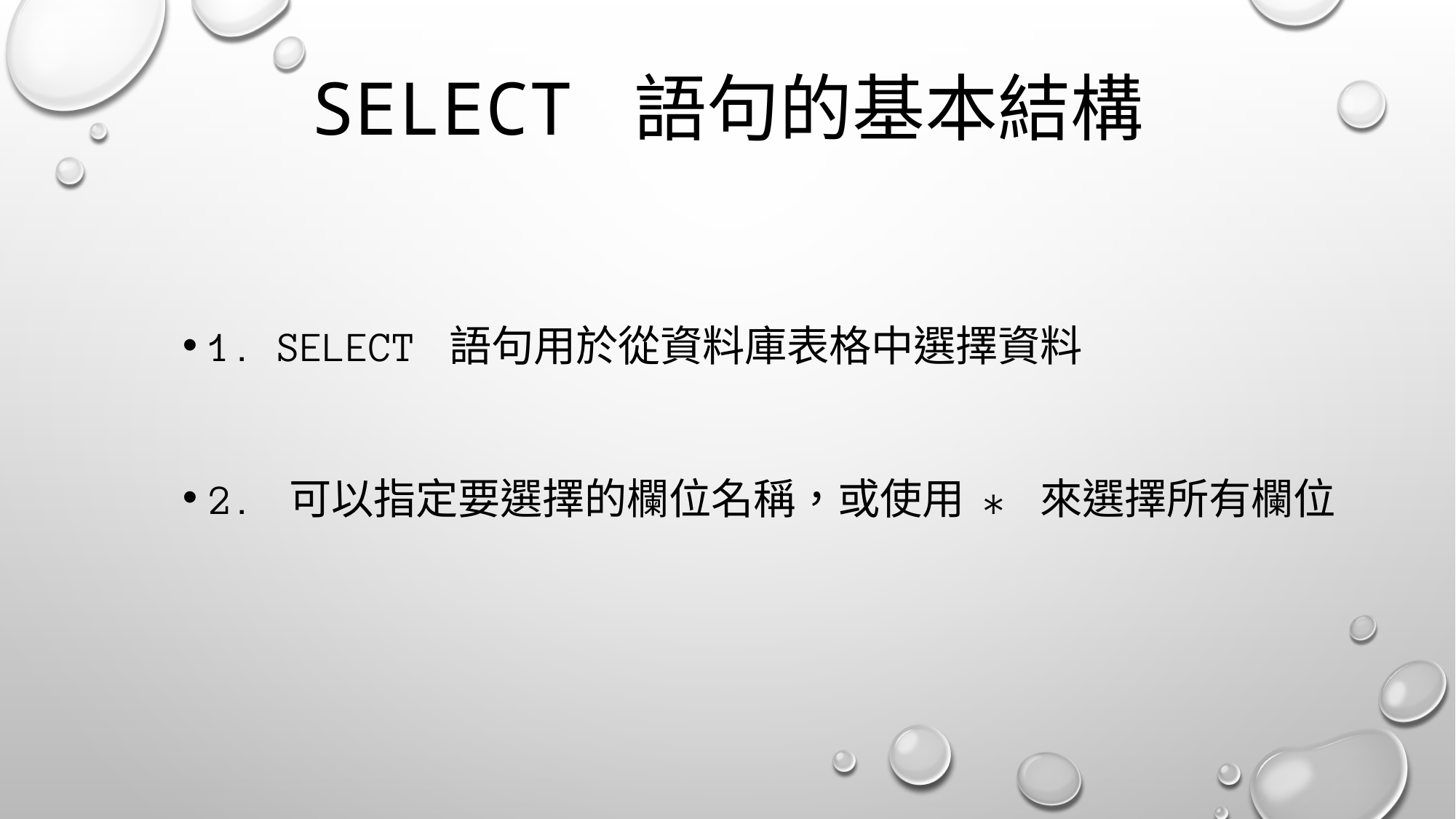

# SELECT 語句的基本結構
1. SELECT 語句用於從資料庫表格中選擇資料

2. 可以指定要選擇的欄位名稱，或使用 * 來選擇所有欄位